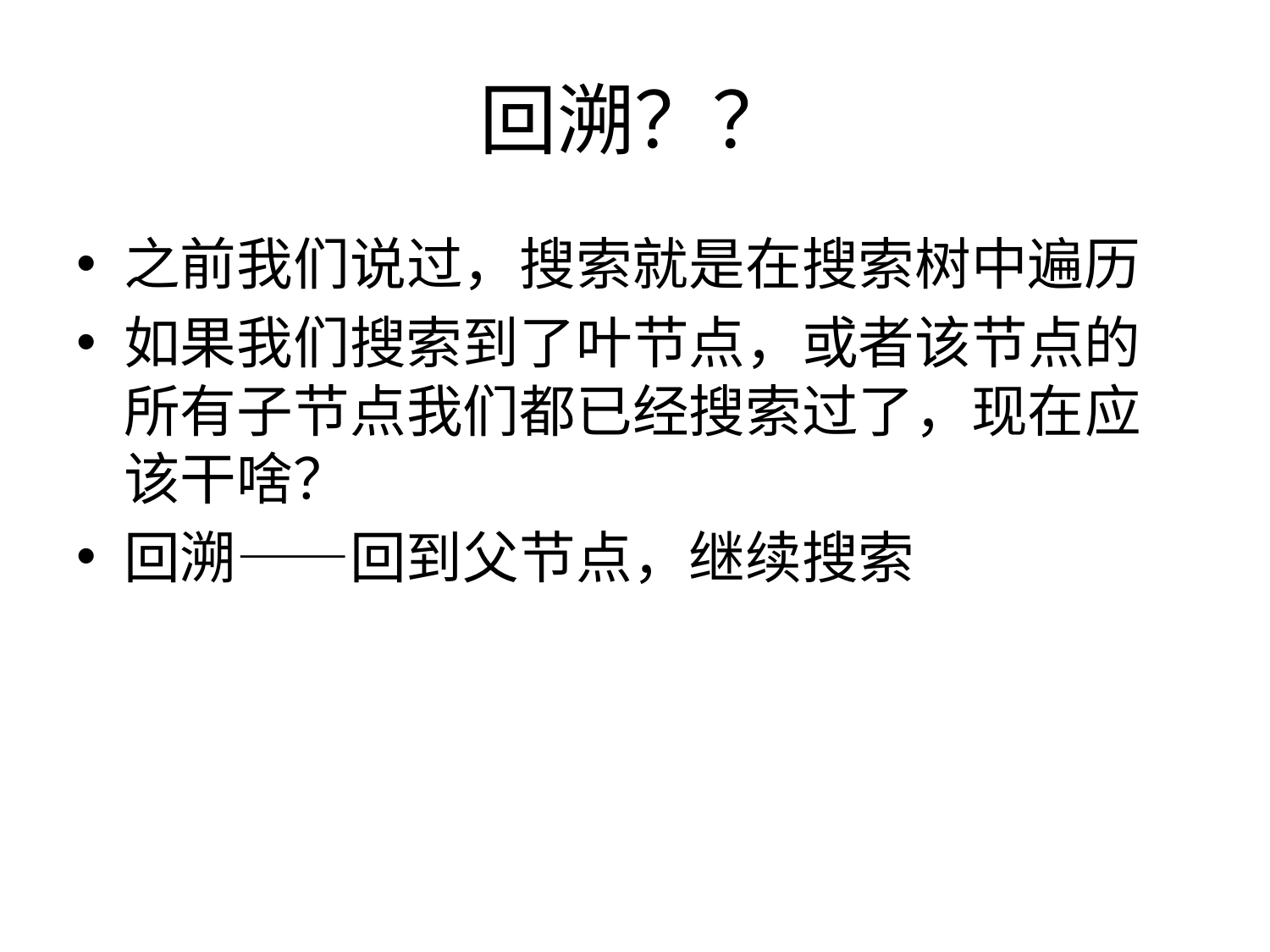

# 回溯？？
之前我们说过，搜索就是在搜索树中遍历
如果我们搜索到了叶节点，或者该节点的所有子节点我们都已经搜索过了，现在应该干啥？
回溯——回到父节点，继续搜索